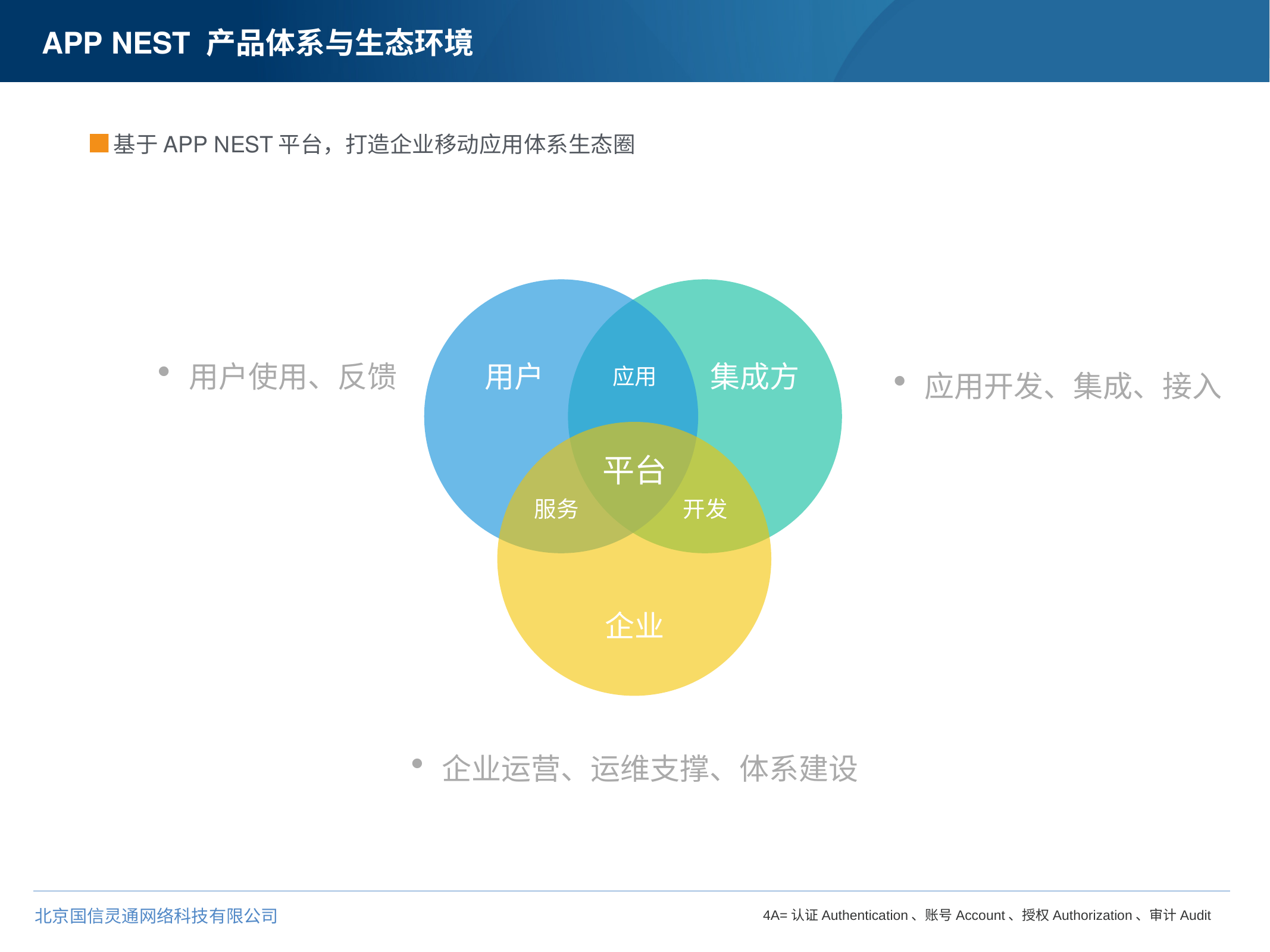

# APP NEST 产品体系与生态环境
基于APP NEST平台，打造企业移动应用体系生态圈

用户使用、反馈
用户
集成方
应用
应用开发、集成、接入

平台
服务
开发
企业
企业运营、运维支撑、体系建设
4A=认证Authentication、账号Account、授权Authorization、审计Audit
4